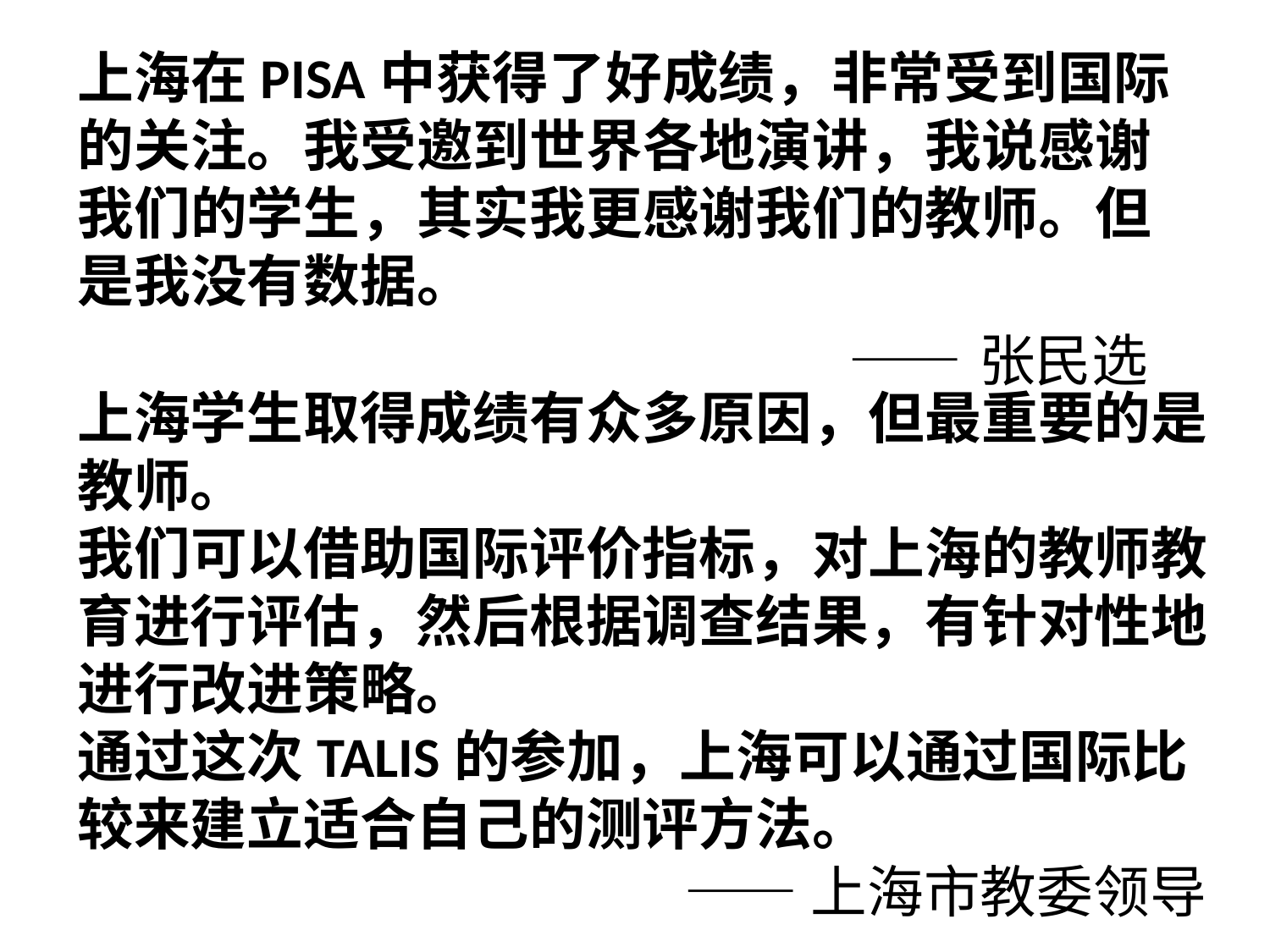

上海在PISA中获得了好成绩，非常受到国际的关注。我受邀到世界各地演讲，我说感谢我们的学生，其实我更感谢我们的教师。但是我没有数据。
                                                             ——张民选
上海学生取得成绩有众多原因，但最重要的是教师。
我们可以借助国际评价指标，对上海的教师教育进行评估，然后根据调查结果，有针对性地进行改进策略。
通过这次TALIS的参加，上海可以通过国际比较来建立适合自己的测评方法。
                                               ——上海市教委领导